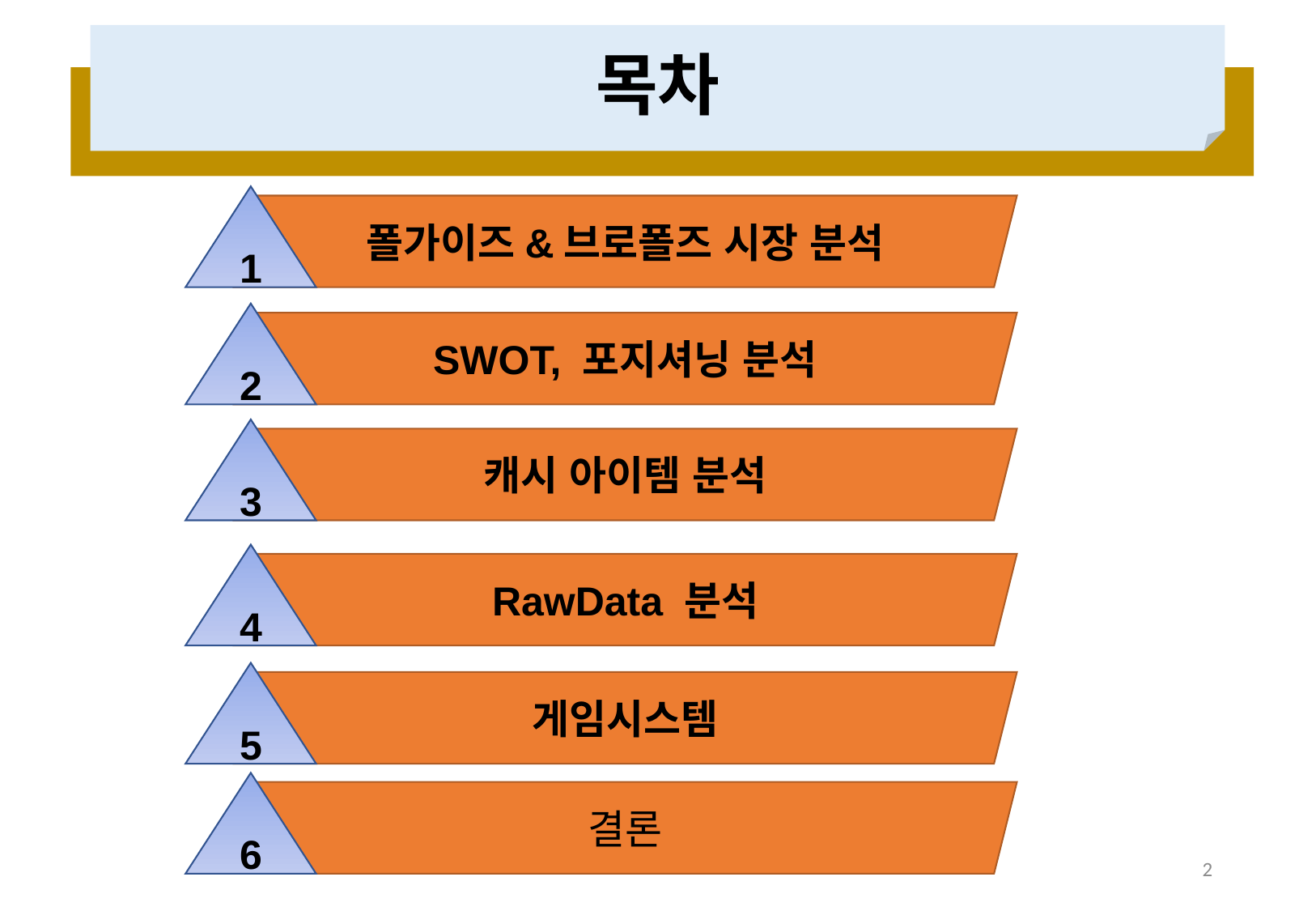

# 목차
1
폴가이즈&브로폴즈 시장 분석
2
SWOT, 포지셔닝 분석
3
캐시 아이템 분석
4
RawData 분석
5
게임시스템
6
결론
2